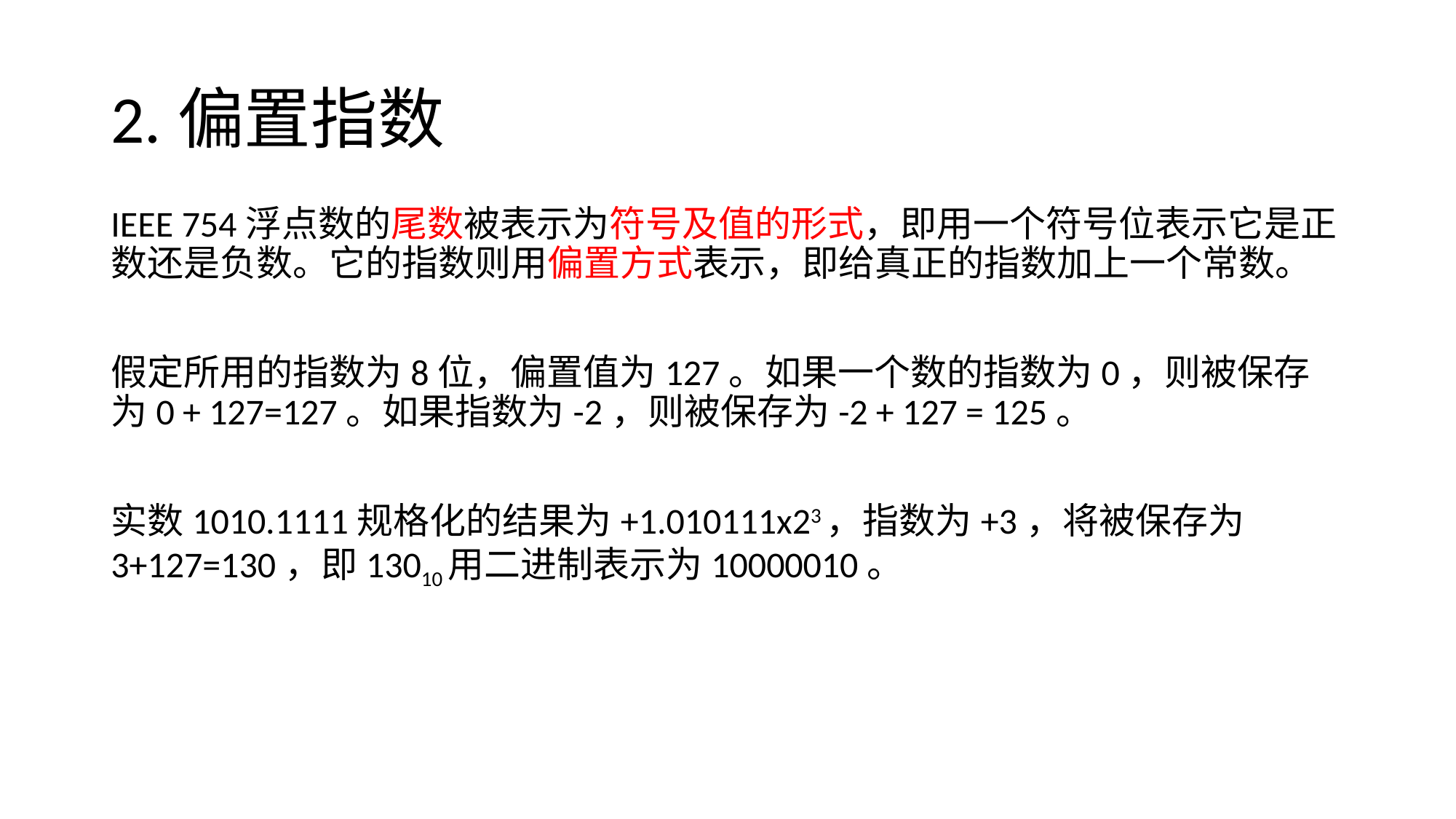

# 2.偏置指数
IEEE 754浮点数的尾数被表示为符号及值的形式，即用一个符号位表示它是正数还是负数。它的指数则用偏置方式表示，即给真正的指数加上一个常数。

假定所用的指数为8位，偏置值为127。如果一个数的指数为0，则被保存为0 + 127=127。如果指数为-2，则被保存为-2 + 127 = 125。

实数1010.1111规格化的结果为+1.010111x23，指数为+3，将被保存为3+127=130，即13010用二进制表示为10000010。